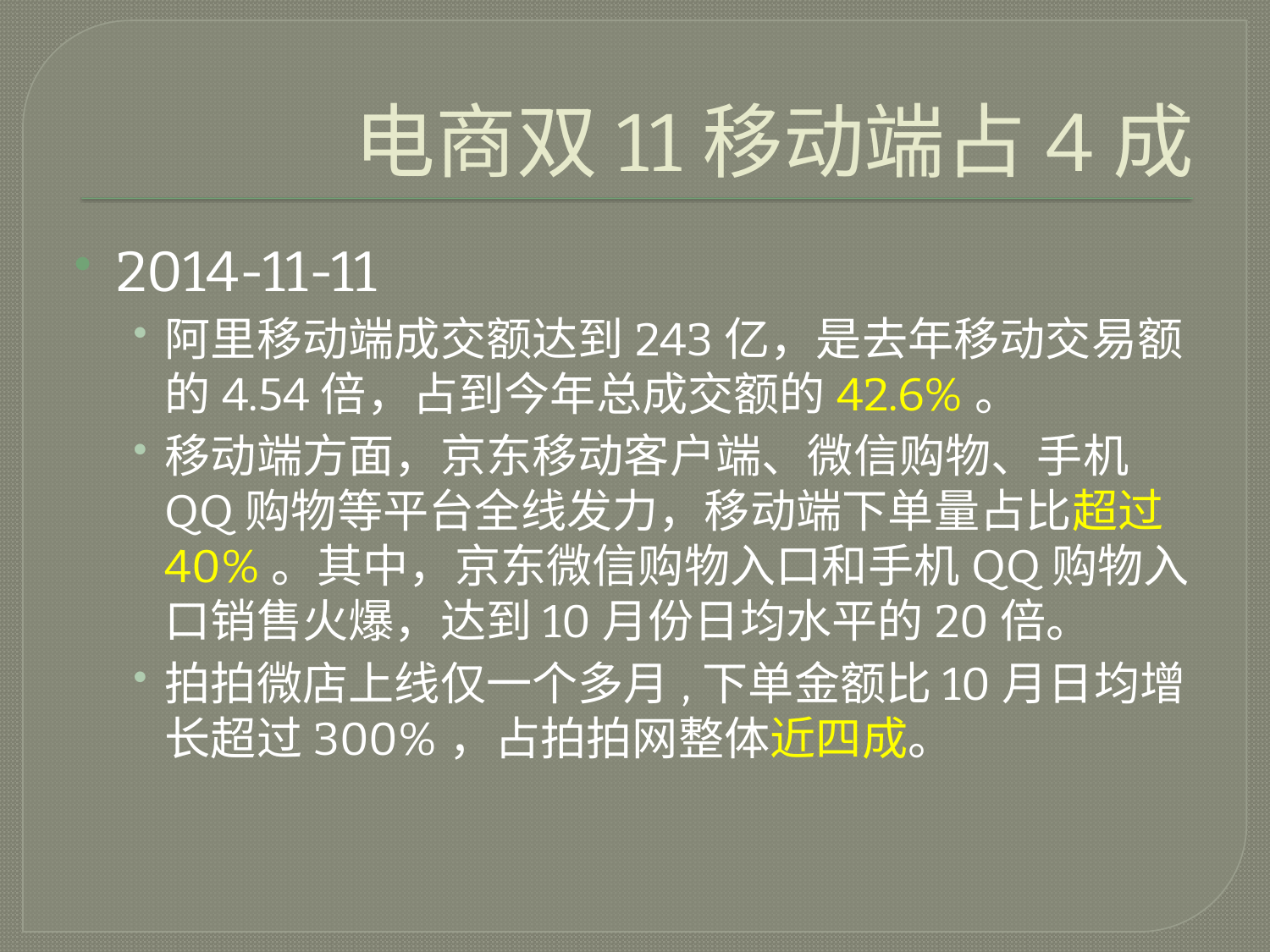

# 电商双11移动端占4成
2014-11-11
阿里移动端成交额达到243亿，是去年移动交易额的4.54倍，占到今年总成交额的42.6%。
移动端方面，京东移动客户端、微信购物、手机QQ购物等平台全线发力，移动端下单量占比超过40%。其中，京东微信购物入口和手机QQ购物入口销售火爆，达到10月份日均水平的20倍。
拍拍微店上线仅一个多月,下单金额比10月日均增长超过300%，占拍拍网整体近四成。